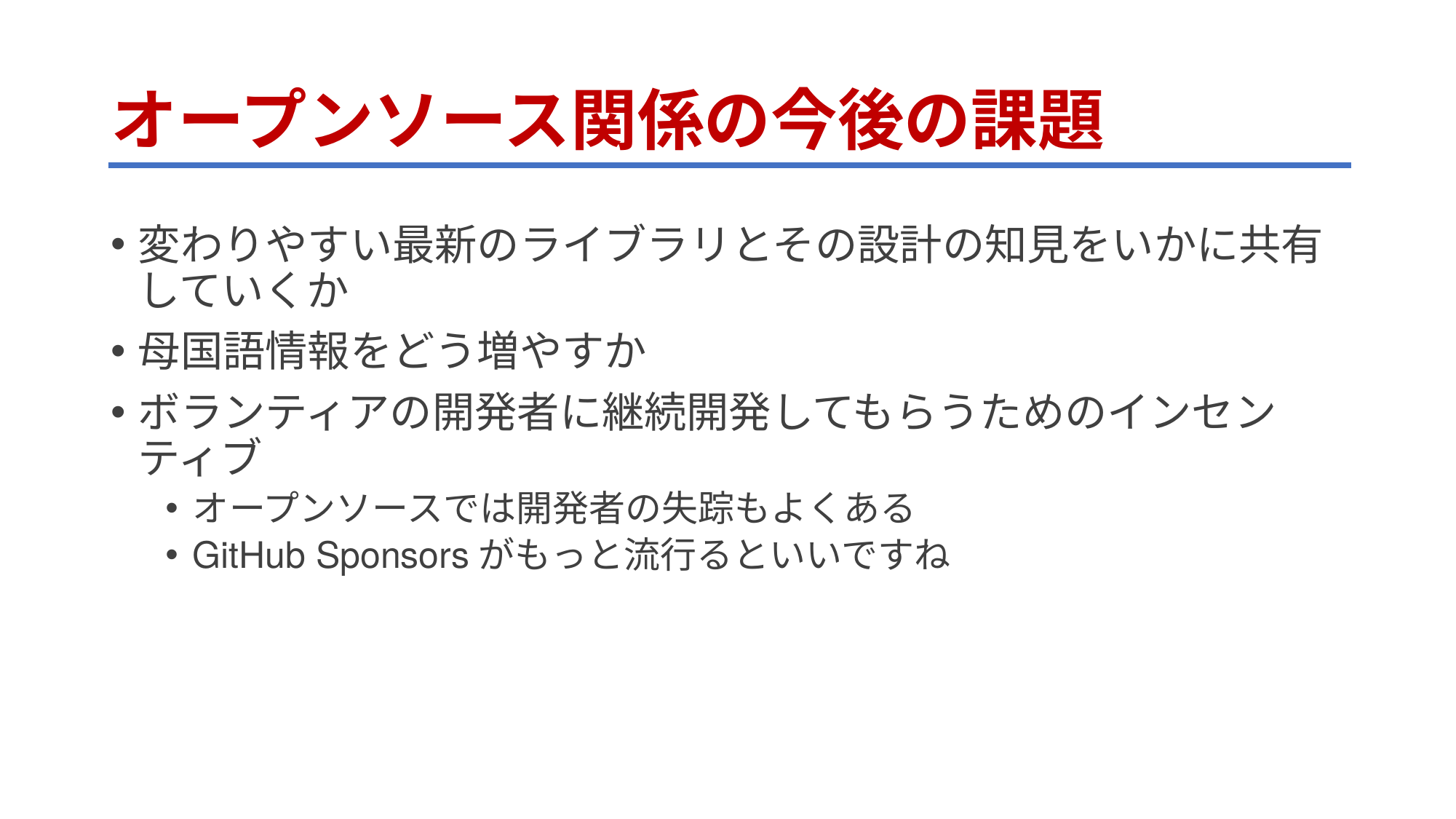

# オープンソース関係の今後の課題
変わりやすい最新のライブラリとその設計の知見をいかに共有していくか
母国語情報をどう増やすか
ボランティアの開発者に継続開発してもらうためのインセンティブ
オープンソースでは開発者の失踪もよくある
GitHub Sponsorsがもっと流行るといいですね